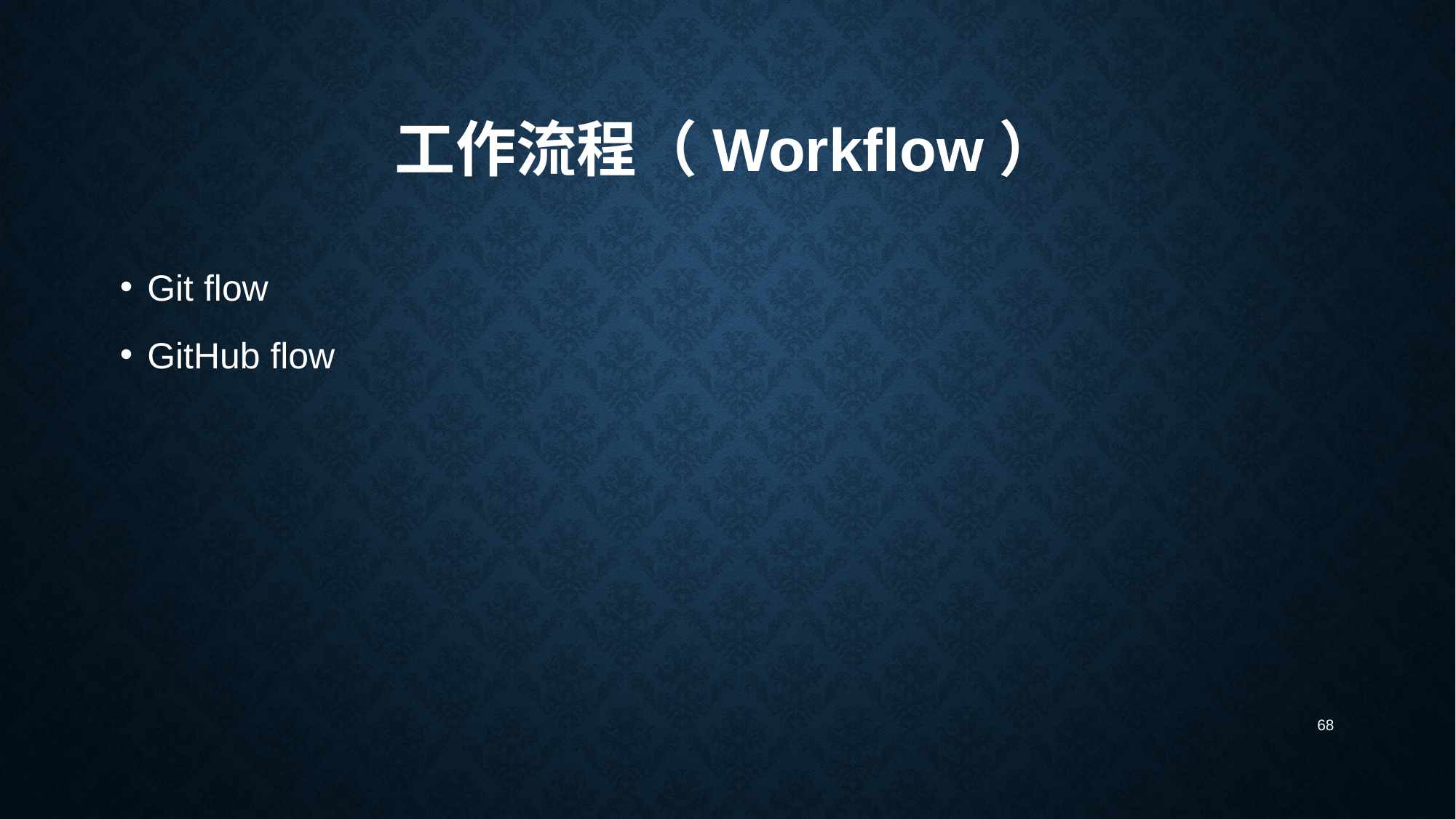

# 工作流程（Workflow）
Git flow
GitHub flow
68